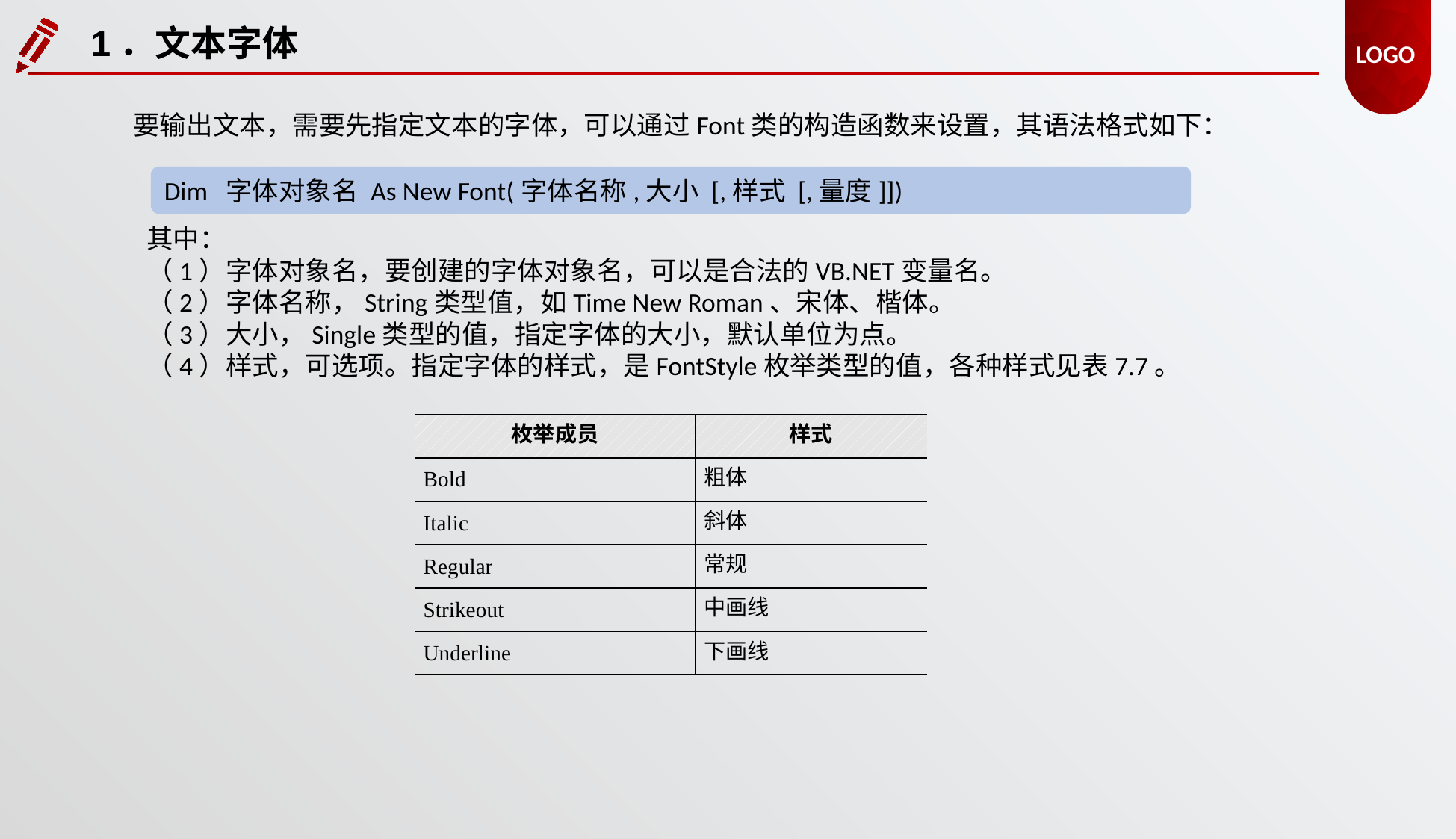

1．文本字体
要输出文本，需要先指定文本的字体，可以通过Font类的构造函数来设置，其语法格式如下：
Dim  字体对象名 As New Font(字体名称,大小 [,样式 [,量度]])
其中：
（1）字体对象名，要创建的字体对象名，可以是合法的VB.NET变量名。
（2）字体名称，String类型值，如Time New Roman、宋体、楷体。
（3）大小，Single类型的值，指定字体的大小，默认单位为点。
（4）样式，可选项。指定字体的样式，是FontStyle枚举类型的值，各种样式见表7.7。
| 枚举成员 | 样式 |
| --- | --- |
| Bold | 粗体 |
| Italic | 斜体 |
| Regular | 常规 |
| Strikeout | 中画线 |
| Underline | 下画线 |